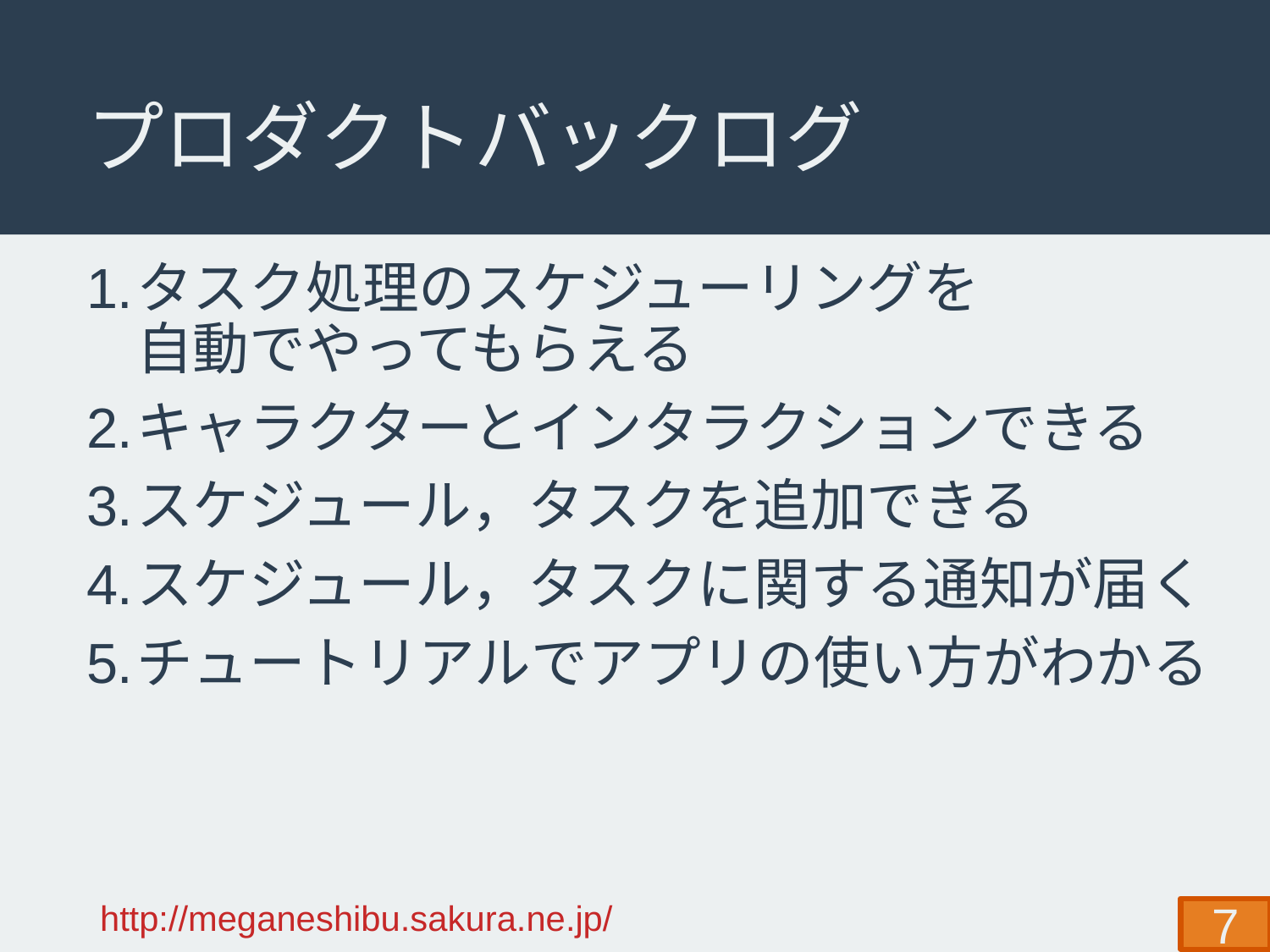

# プロダクトバックログ
タスク処理のスケジューリングを
自動でやってもらえる
キャラクターとインタラクションできる
スケジュール，タスクを追加できる
スケジュール，タスクに関する通知が届く
チュートリアルでアプリの使い方がわかる
http://meganeshibu.sakura.ne.jp/
7